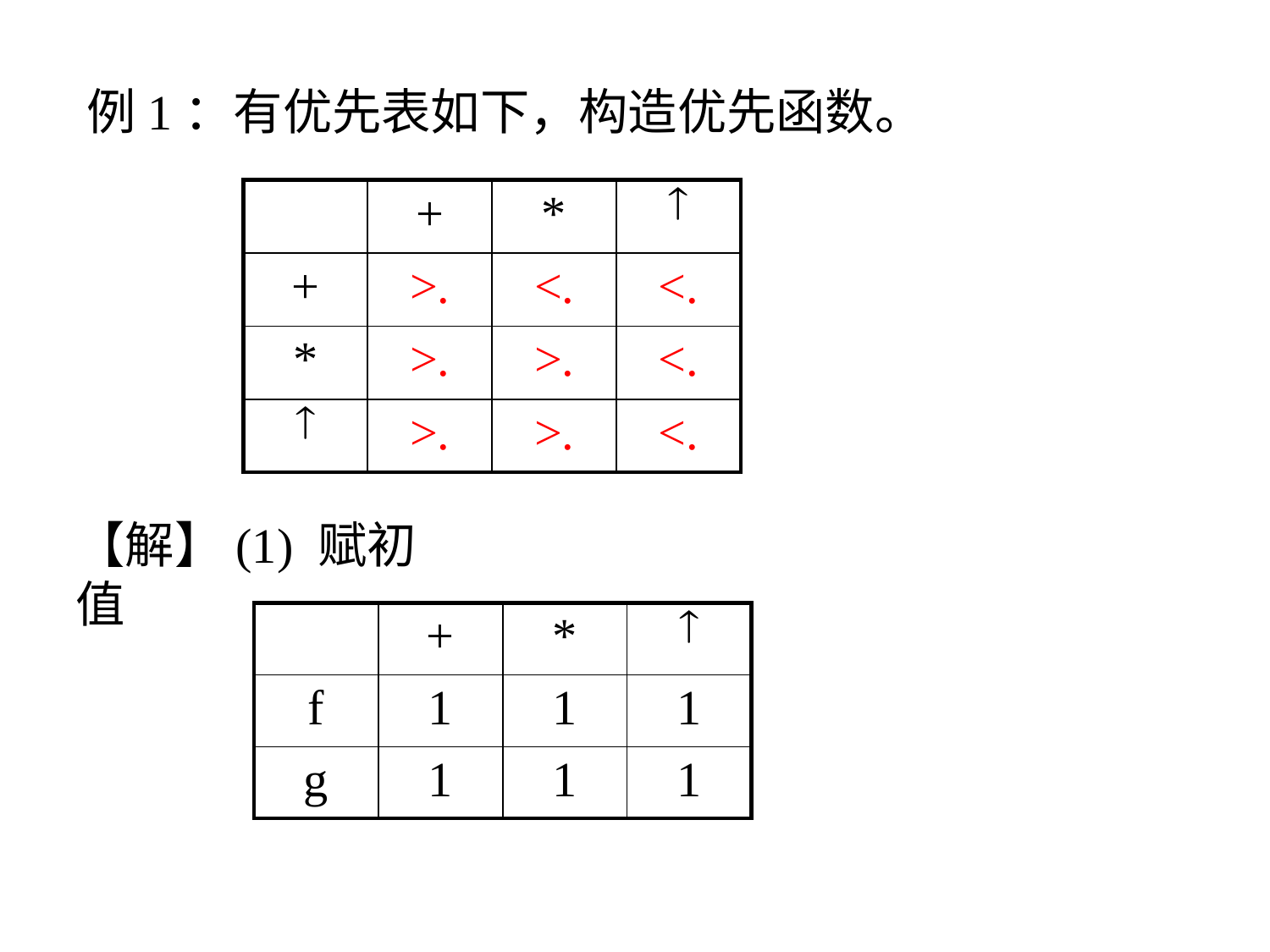

例1：有优先表如下，构造优先函数。
|  | + | \* | ↑ |
| --- | --- | --- | --- |
| + | >. | <. | <. |
| \* | >. | >. | <. |
| ↑ | >. | >. | <. |
【解】(1) 赋初值
|  | + | \* | ↑ |
| --- | --- | --- | --- |
| f | 1 | 1 | 1 |
| g | 1 | 1 | 1 |